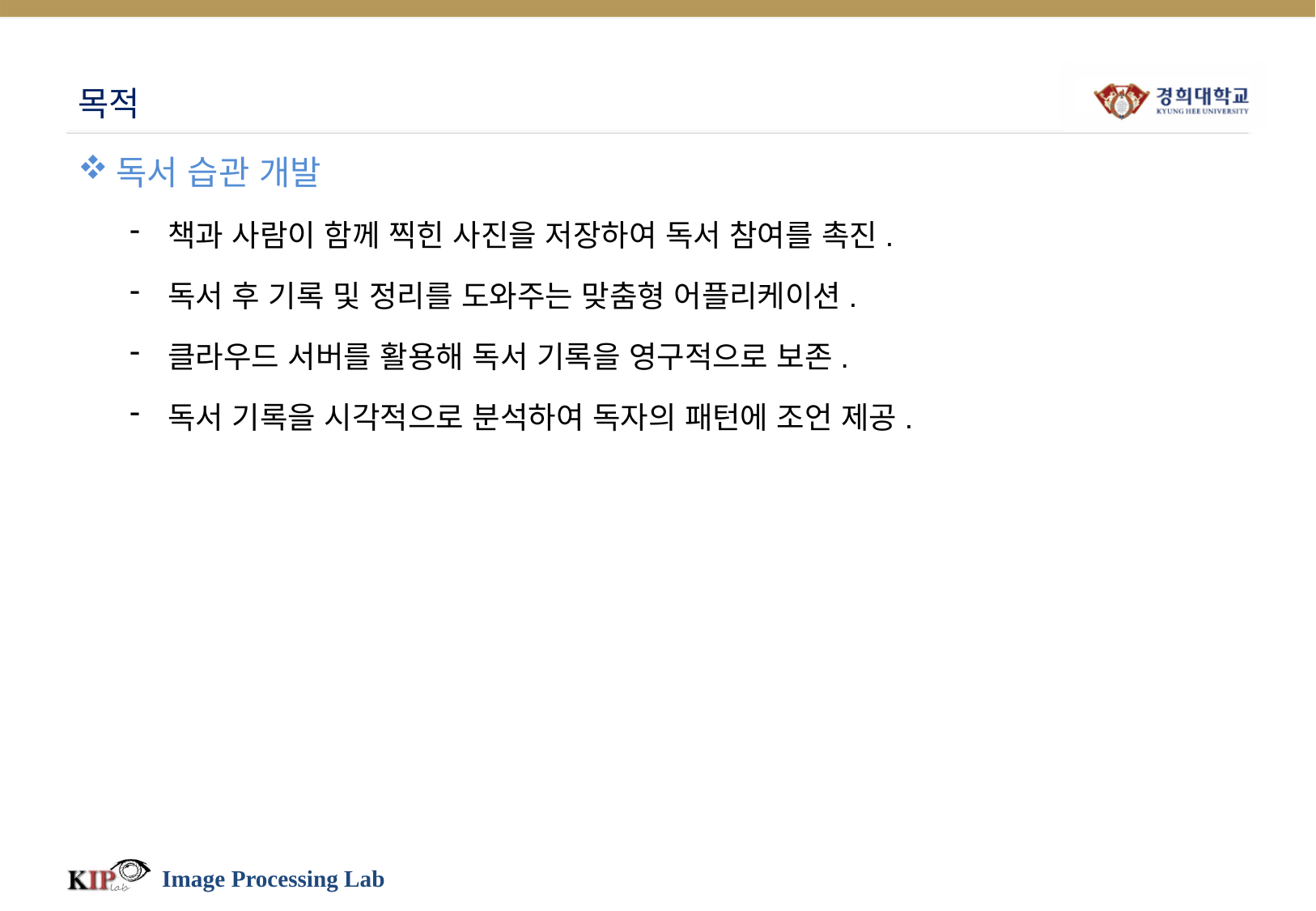

# 목적
독서 습관 개발
책과 사람이 함께 찍힌 사진을 저장하여 독서 참여를 촉진.
독서 후 기록 및 정리를 도와주는 맞춤형 어플리케이션.
클라우드 서버를 활용해 독서 기록을 영구적으로 보존.
독서 기록을 시각적으로 분석하여 독자의 패턴에 조언 제공.

Image Processing Lab